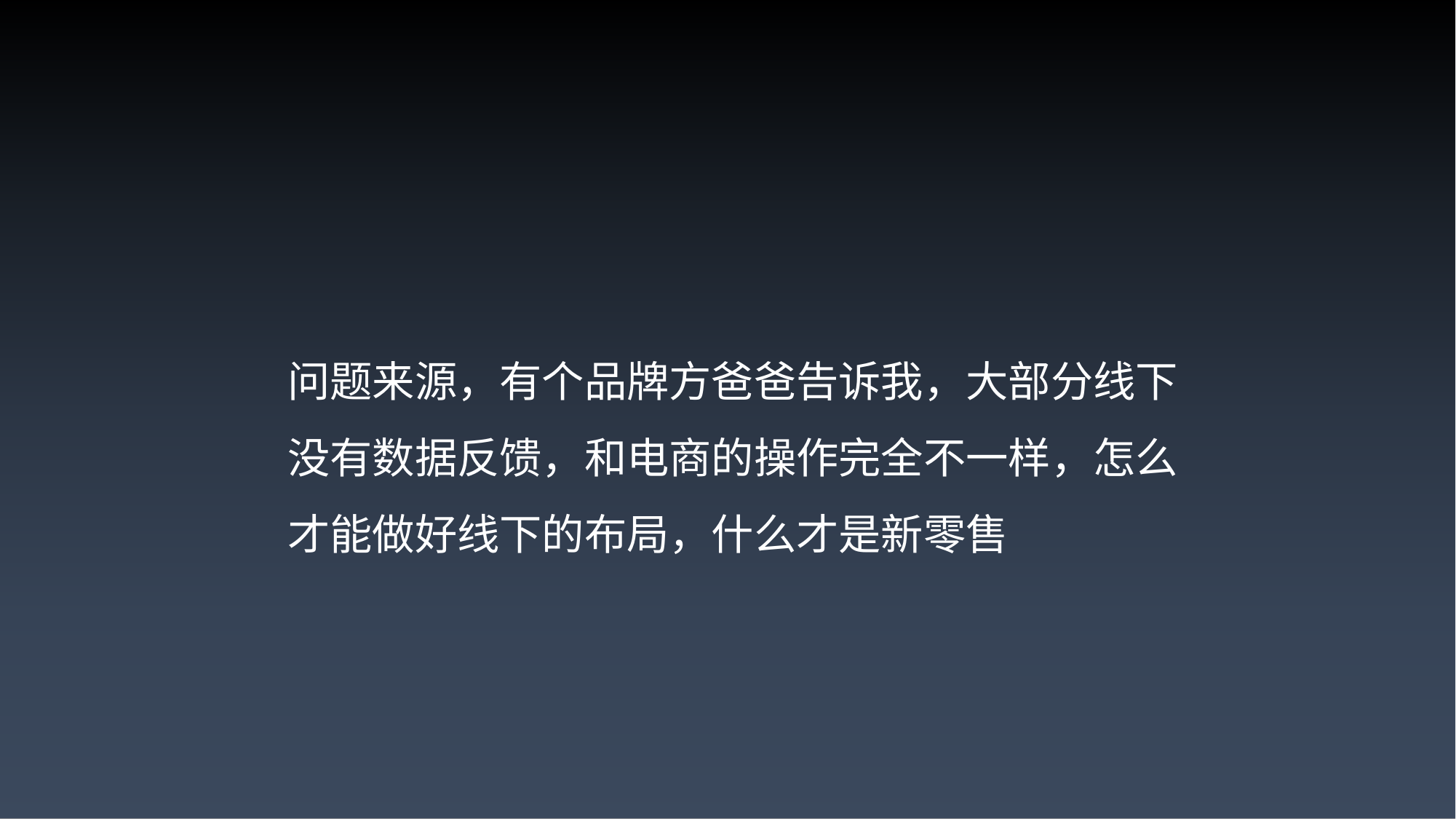

问题来源，有个品牌方爸爸告诉我，大部分线下没有数据反馈，和电商的操作完全不一样，怎么才能做好线下的布局，什么才是新零售